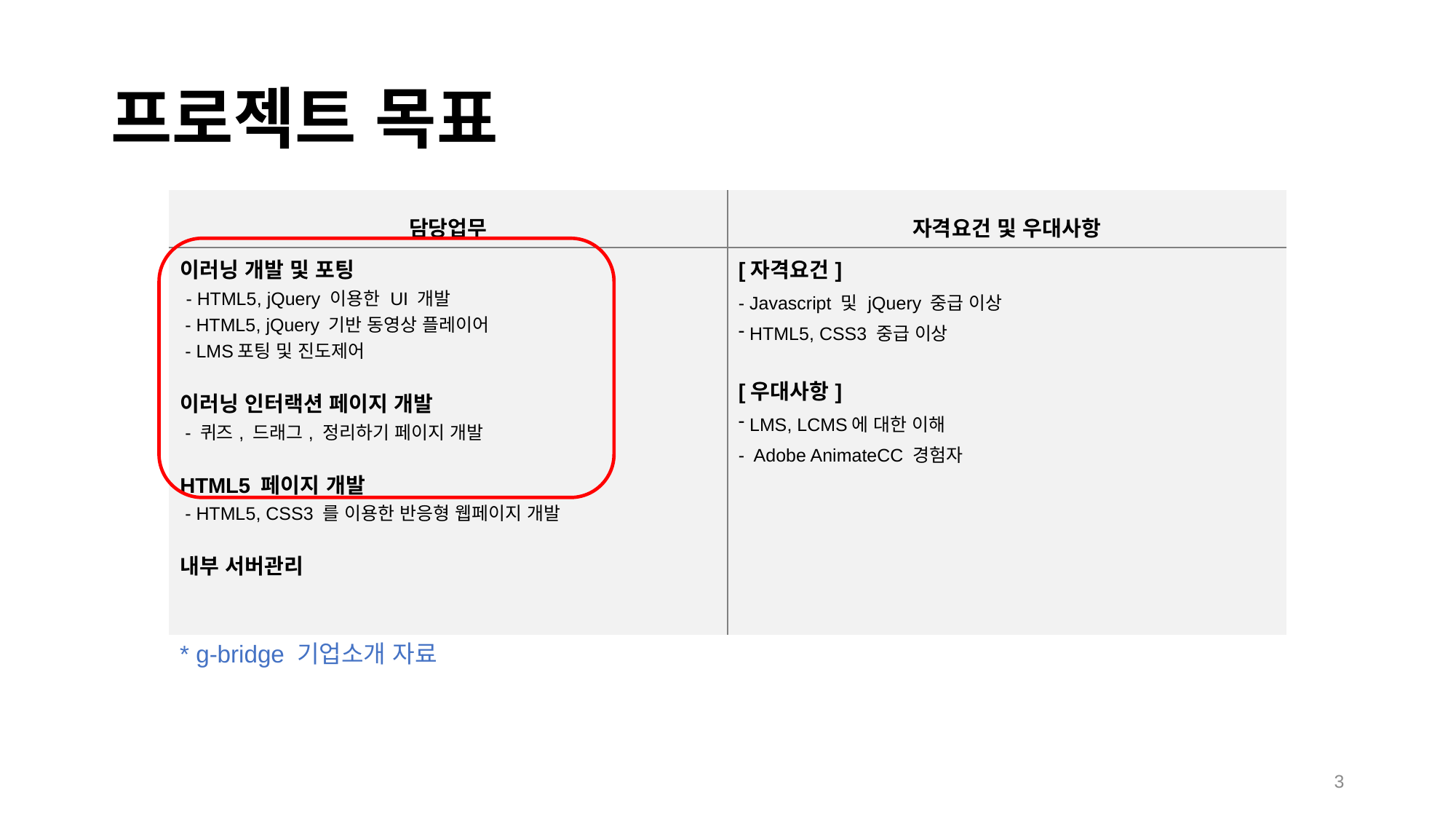

# 프로젝트 목표
| 담당업무 | 자격요건 및 우대사항 |
| --- | --- |
| 이러닝 개발 및 포팅 - HTML5, jQuery 이용한 UI 개발 - HTML5, jQuery 기반 동영상 플레이어 - LMS포팅 및 진도제어 이러닝 인터랙션 페이지 개발 - 퀴즈, 드래그, 정리하기 페이지 개발 HTML5 페이지 개발 - HTML5, CSS3 를 이용한 반응형 웹페이지 개발 내부 서버관리 | [자격요건] - Javascript 및 jQuery 중급 이상 HTML5, CSS3 중급 이상 [우대사항] LMS, LCMS에 대한 이해 - Adobe AnimateCC 경험자 |

* g-bridge 기업소개 자료
3